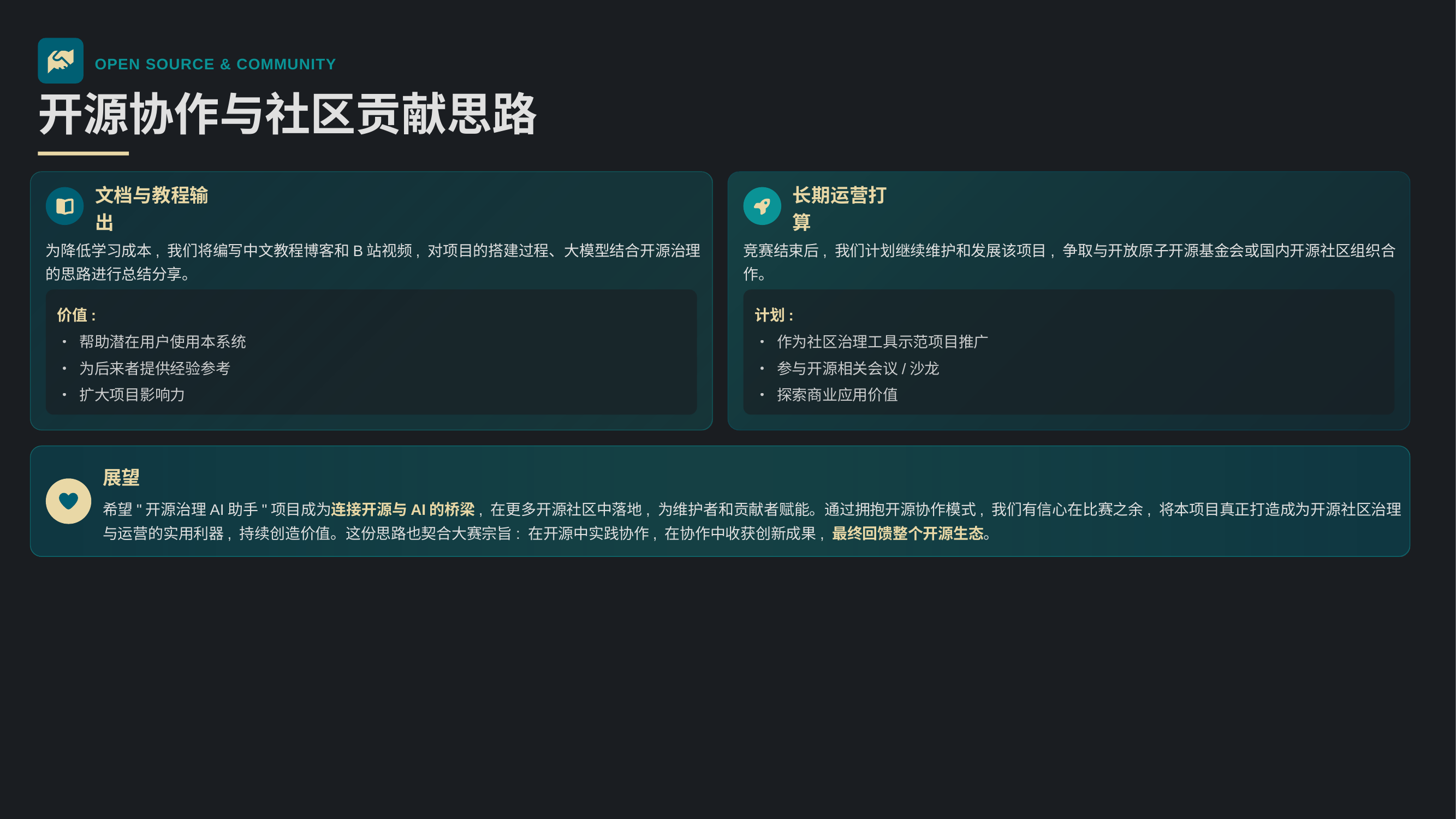

OPEN SOURCE & COMMUNITY
开源协作与社区贡献思路

文档与教程输出
长期运营打算

为降低学习成本, 我们将编写中文教程博客和B站视频, 对项目的搭建过程、大模型结合开源治理的思路进行总结分享。
竞赛结束后, 我们计划继续维护和发展该项目, 争取与开放原子开源基金会或国内开源社区组织合作。

价值:
计划:
• 帮助潜在用户使用本系统
• 作为社区治理工具示范项目推广
• 为后来者提供经验参考
• 参与开源相关会议/沙龙
• 扩大项目影响力
• 探索商业应用价值

展望

希望"开源治理AI助手"项目成为连接开源与AI的桥梁, 在更多开源社区中落地, 为维护者和贡献者赋能。通过拥抱开源协作模式, 我们有信心在比赛之余, 将本项目真正打造成为开源社区治理与运营的实用利器, 持续创造价值。这份思路也契合大赛宗旨: 在开源中实践协作, 在协作中收获创新成果, 最终回馈整个开源生态。